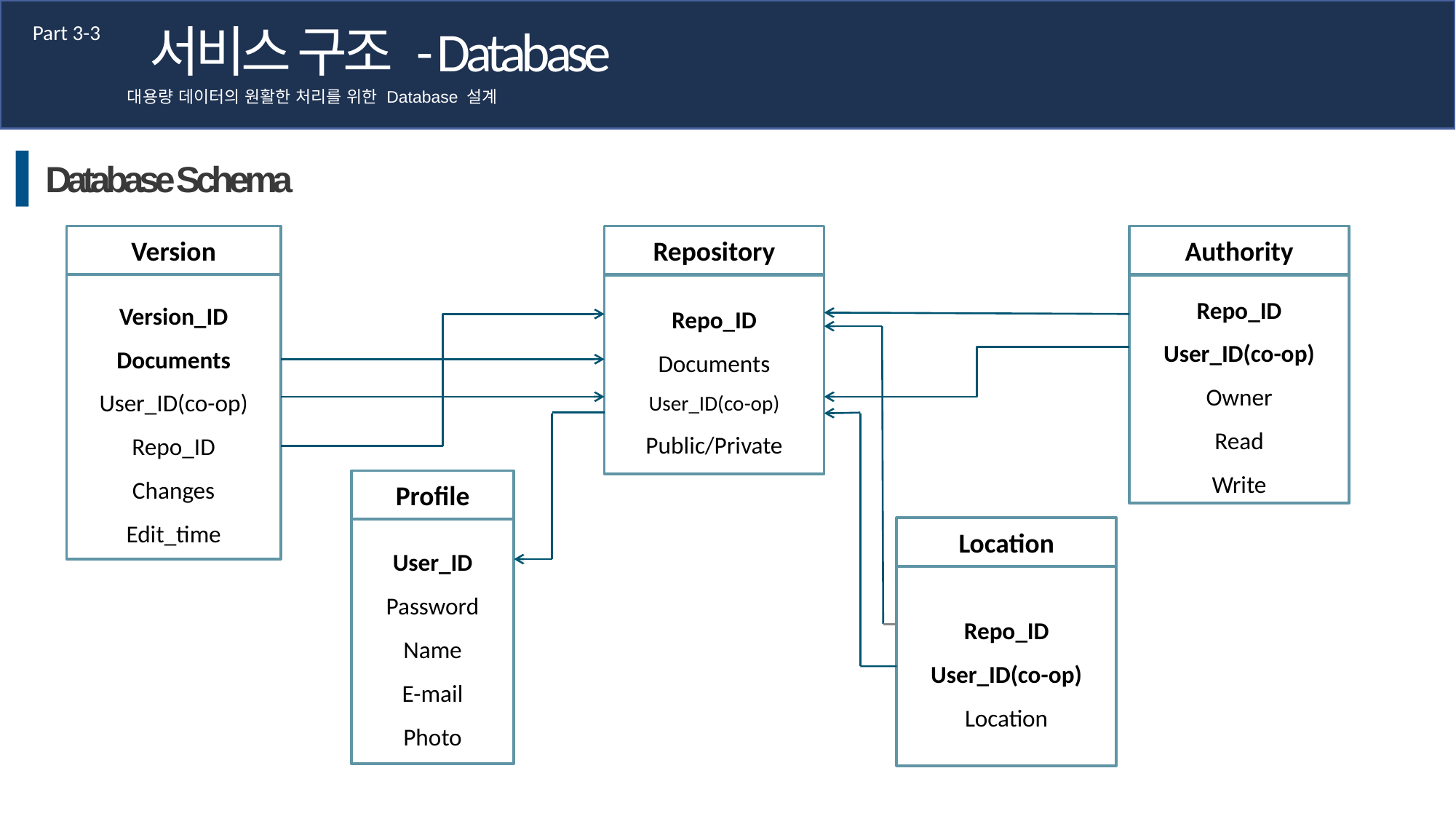

서비스 구조 - Database
Part 3-3
대용량 데이터의 원활한 처리를 위한 Database 설계

Database Schema
Version
Repository
Authority
Version_ID
Documents
User_ID(co-op)
Repo_ID
Changes
Edit_time
Repo_ID
Documents
User_ID(co-op)
Public/Private
Repo_ID
User_ID(co-op)
Owner
Read
Write
Profile
Location
User_ID
Password
Name
E-mail
Photo
Repo_ID
User_ID(co-op)
Location